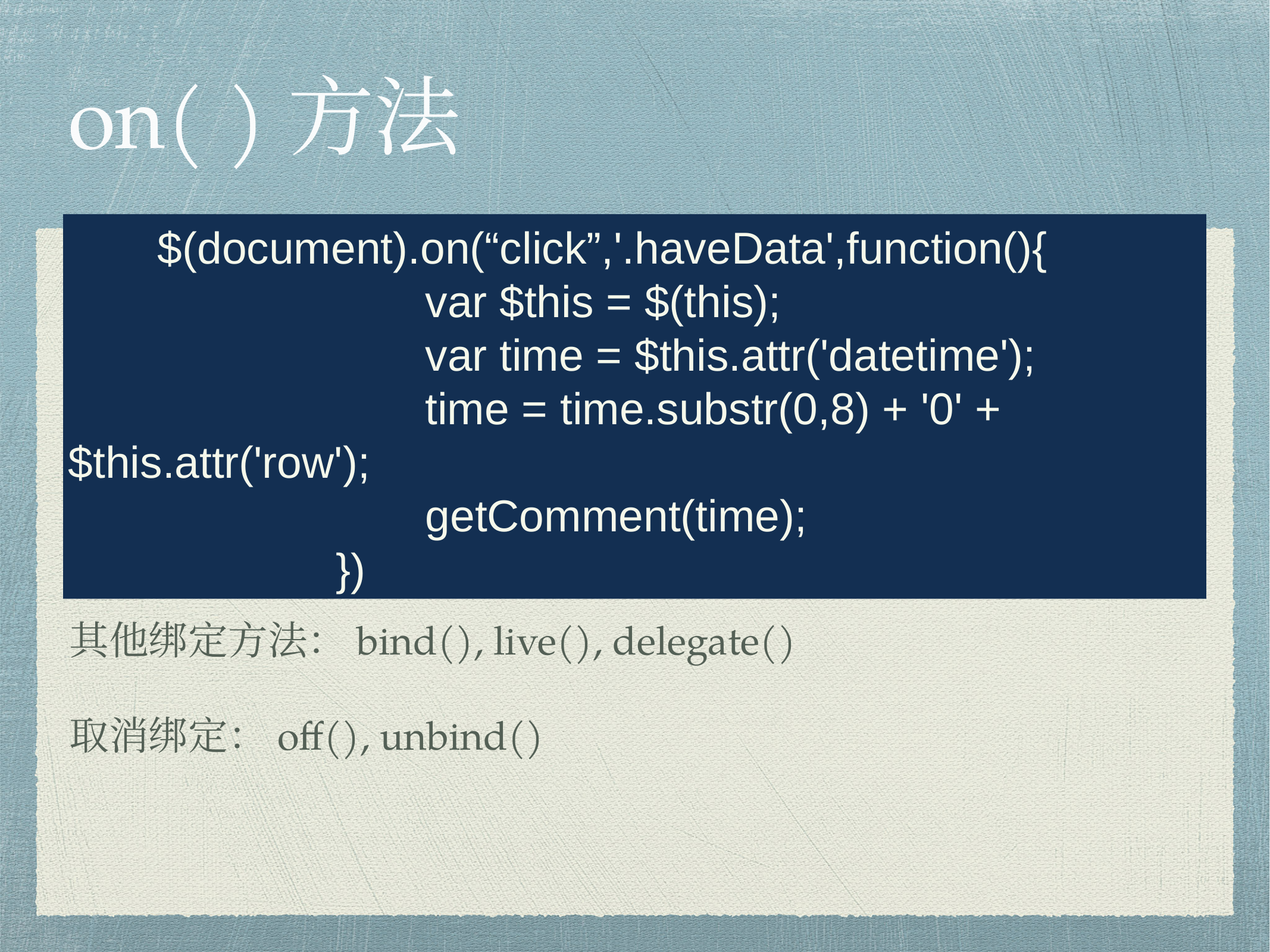

# on( )方法
	$(document).on(“click”,'.haveData',function(){
				var $this = $(this);
				var time = $this.attr('datetime');
				time = time.substr(0,8) + '0' + $this.attr('row');
				getComment(time);
			})
其他绑定方法：bind(), live(), delegate()

取消绑定：off(), unbind()